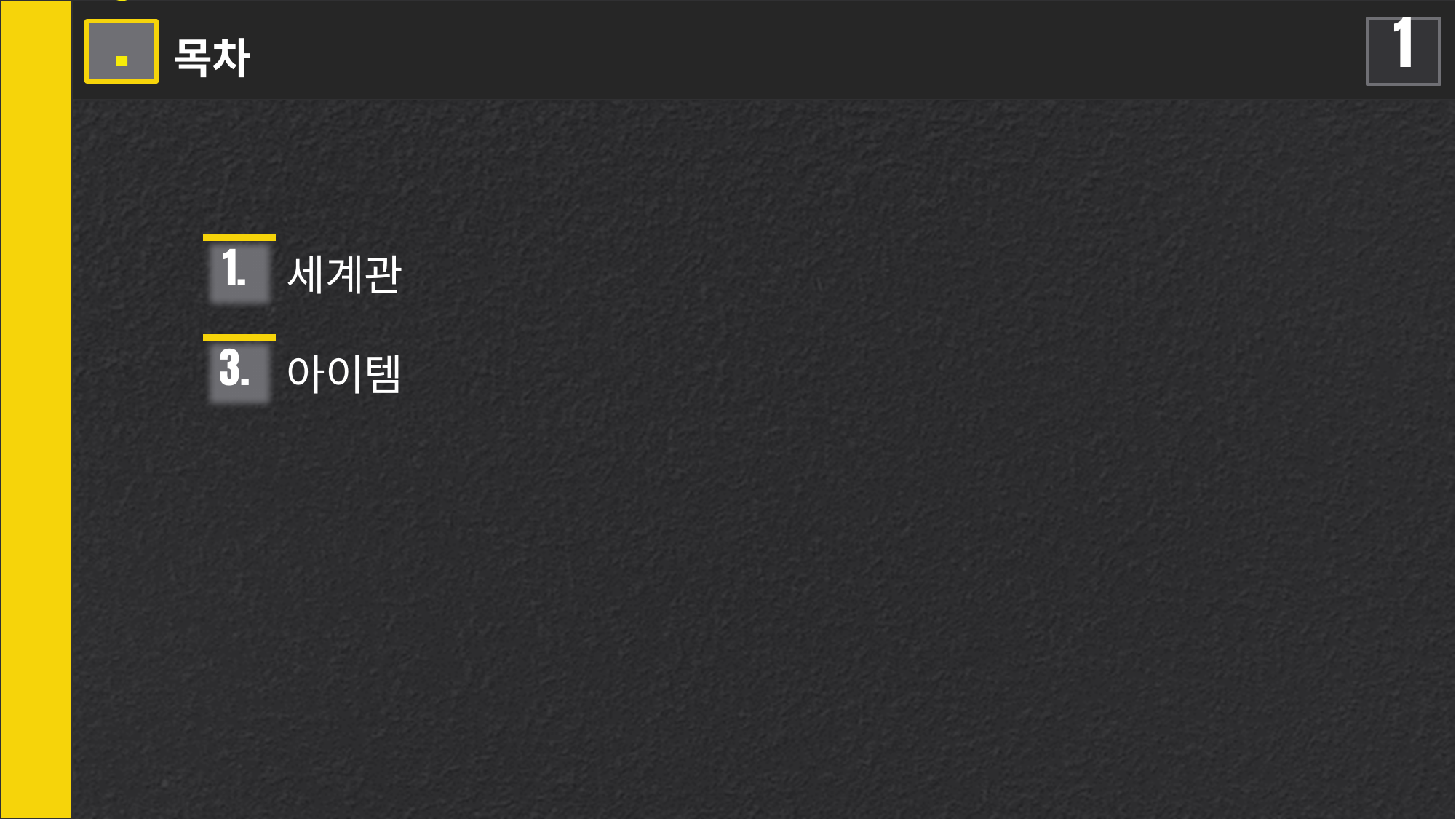

1
0 .
목차
1.
세계관
3.
아이템